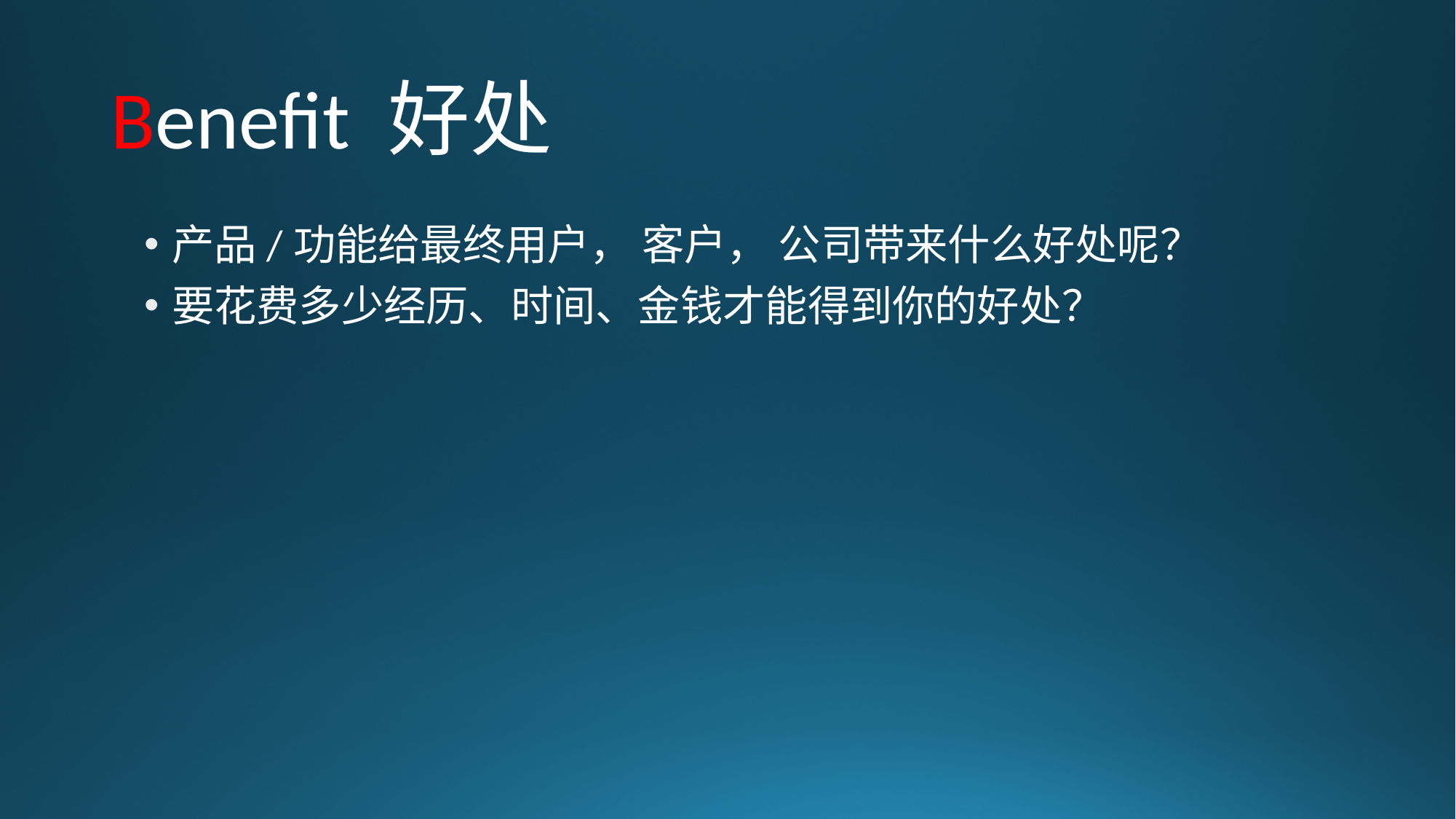

# Benefit 好处
产品/功能给最终用户， 客户， 公司带来什么好处呢？
要花费多少经历、时间、金钱才能得到你的好处？